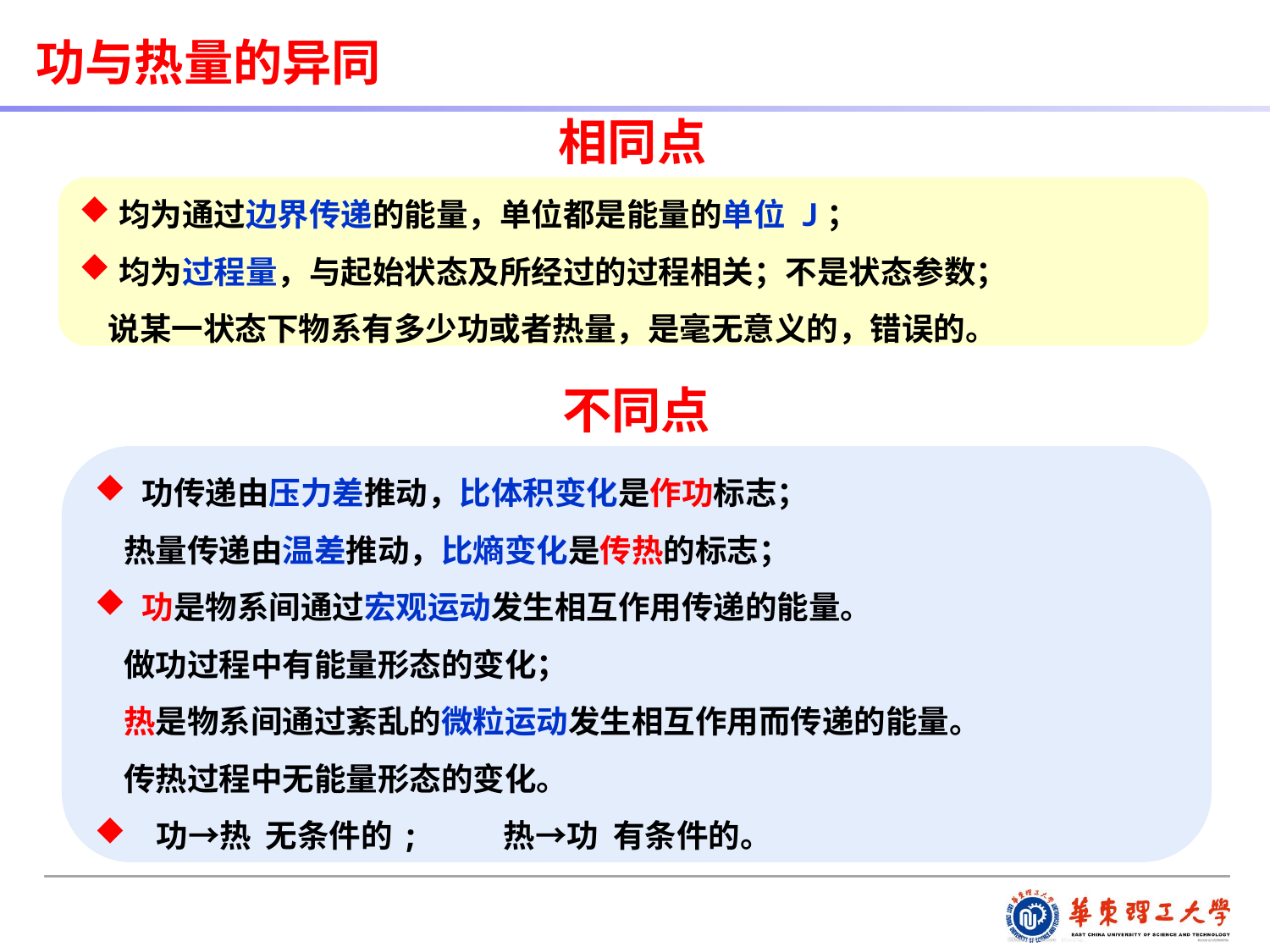

功与热量的异同
相同点
均为通过边界传递的能量，单位都是能量的单位 J；
均为过程量，与起始状态及所经过的过程相关；不是状态参数；
   说某一状态下物系有多少功或者热量，是毫无意义的，错误的。
不同点
功传递由压力差推动，比体积变化是作功标志；
   热量传递由温差推动，比熵变化是传热的标志；
功是物系间通过宏观运动发生相互作用传递的能量。
   做功过程中有能量形态的变化；
   热是物系间通过紊乱的微粒运动发生相互作用而传递的能量。
   传热过程中无能量形态的变化。
  功→热  无条件的;    热→功  有条件的。